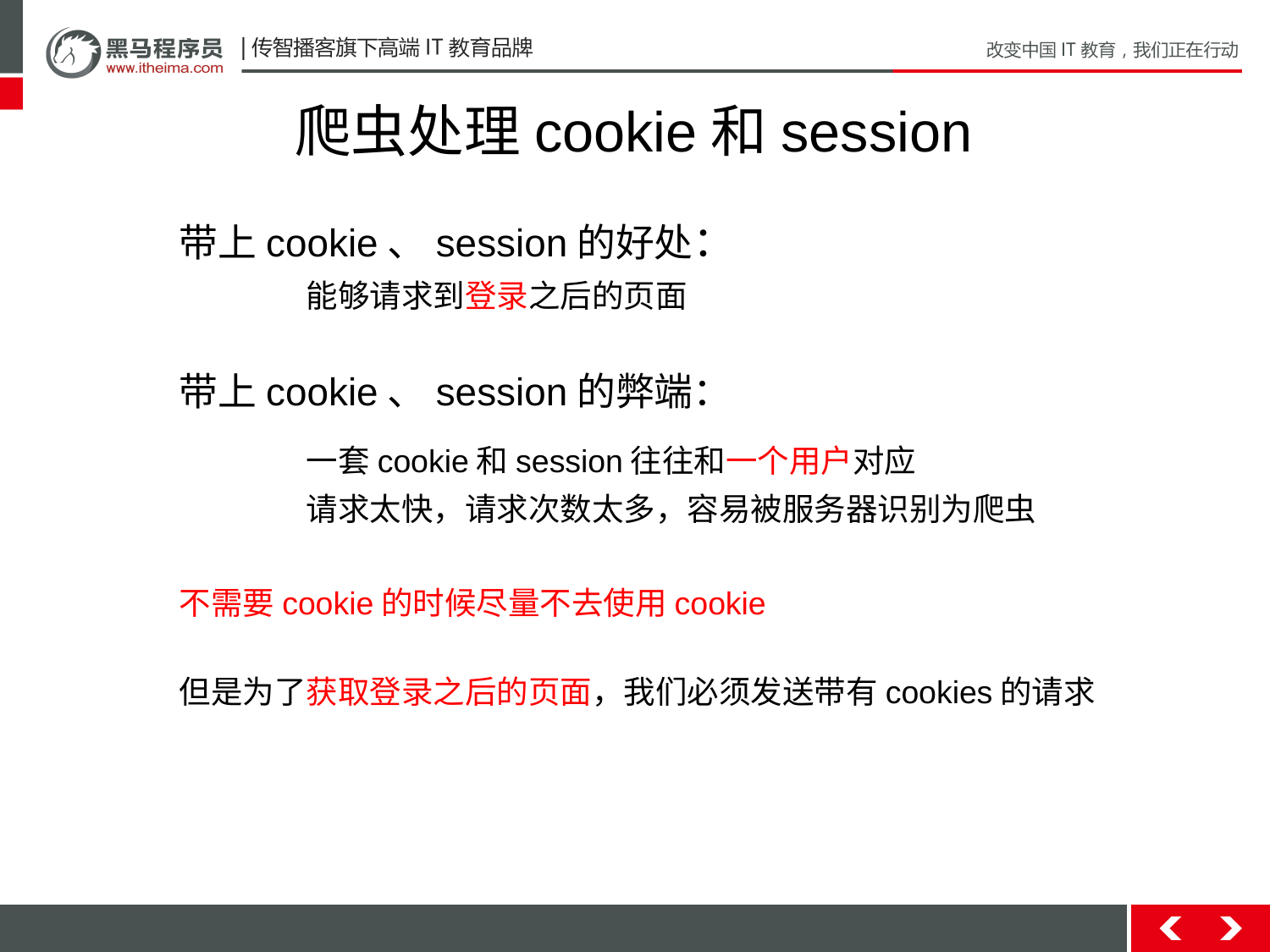

# 爬虫处理cookie和session
带上cookie、session的好处：
	能够请求到登录之后的页面

带上cookie、session的弊端：
	一套cookie和session往往和一个用户对应
	请求太快，请求次数太多，容易被服务器识别为爬虫

不需要cookie的时候尽量不去使用cookie

但是为了获取登录之后的页面，我们必须发送带有cookies的请求